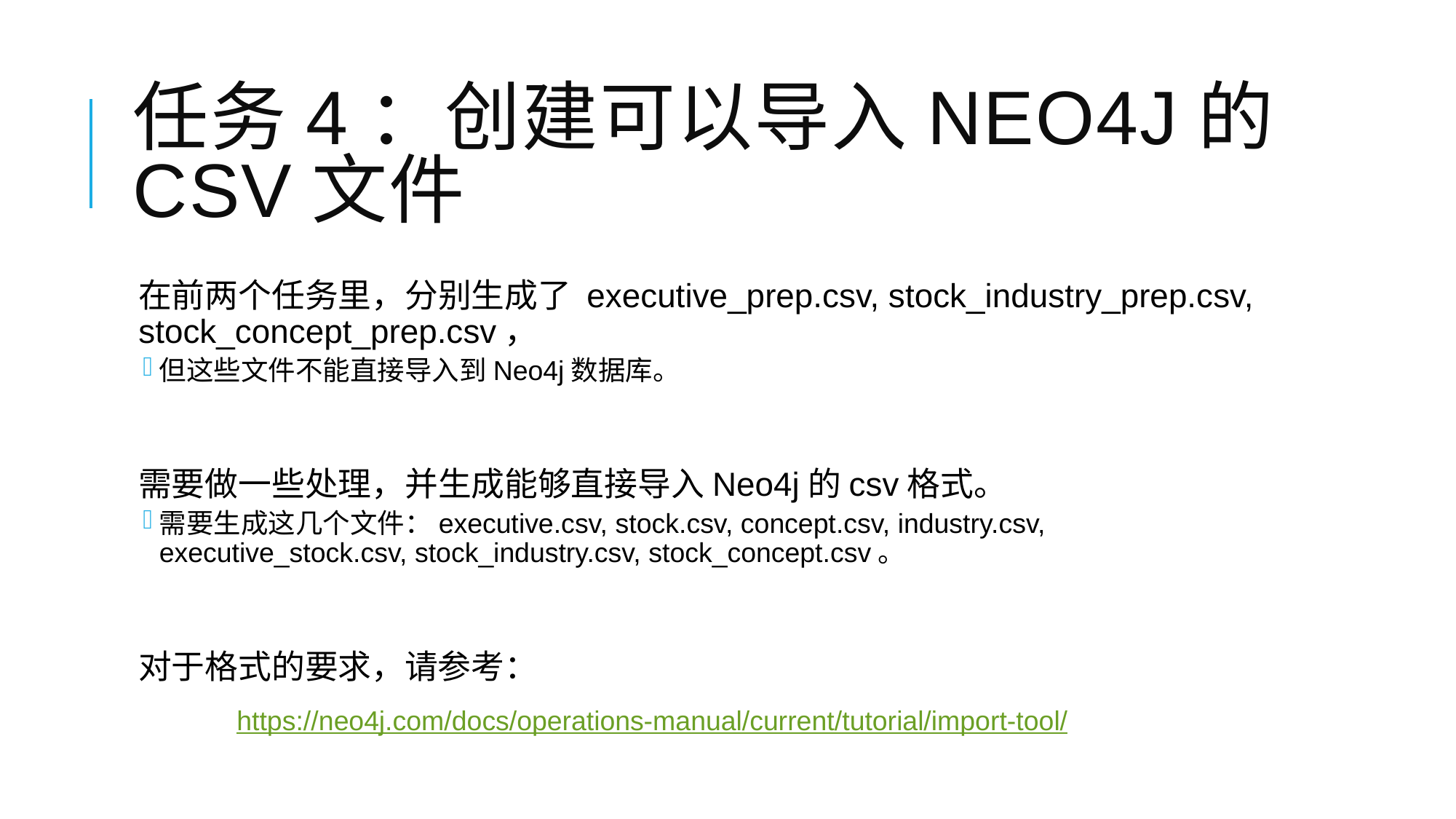

# 任务4：创建可以导⼊Neo4j的csv文件
在前两个任务里，分别生成了 executive_prep.csv, stock_industry_prep.csv, stock_concept_prep.csv，
但这些文件不能直接导入到Neo4j数据库。

需要做⼀些处理，并生成能够直接导入Neo4j的csv格式。
需要生成这⼏个文件：executive.csv, stock.csv, concept.csv, industry.csv, executive_stock.csv, stock_industry.csv, stock_concept.csv。

对于格式的要求，请参考：
	https://neo4j.com/docs/operations-manual/current/tutorial/import-tool/